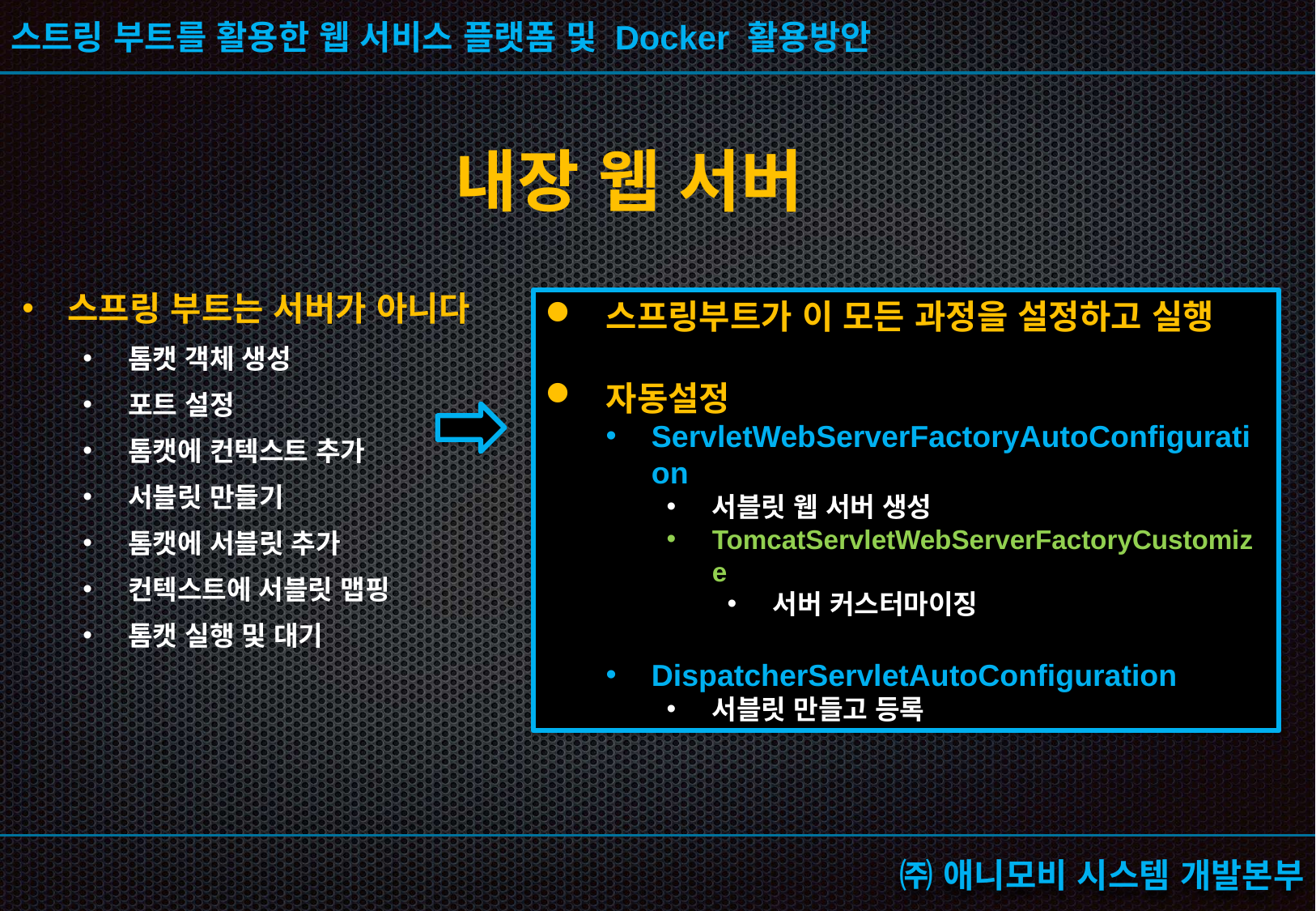

내장 웹 서버
스프링 부트는 서버가 아니다
톰캣 객체 생성
포트 설정
톰캣에 컨텍스트 추가
서블릿 만들기
톰캣에 서블릿 추가
컨텍스트에 서블릿 맵핑
톰캣 실행 및 대기
스프링부트가 이 모든 과정을 설정하고 실행

자동설정
ServletWebServerFactoryAutoConfiguration
서블릿 웹 서버 생성
TomcatServletWebServerFactoryCustomize
서버 커스터마이징

DispatcherServletAutoConfiguration
서블릿 만들고 등록